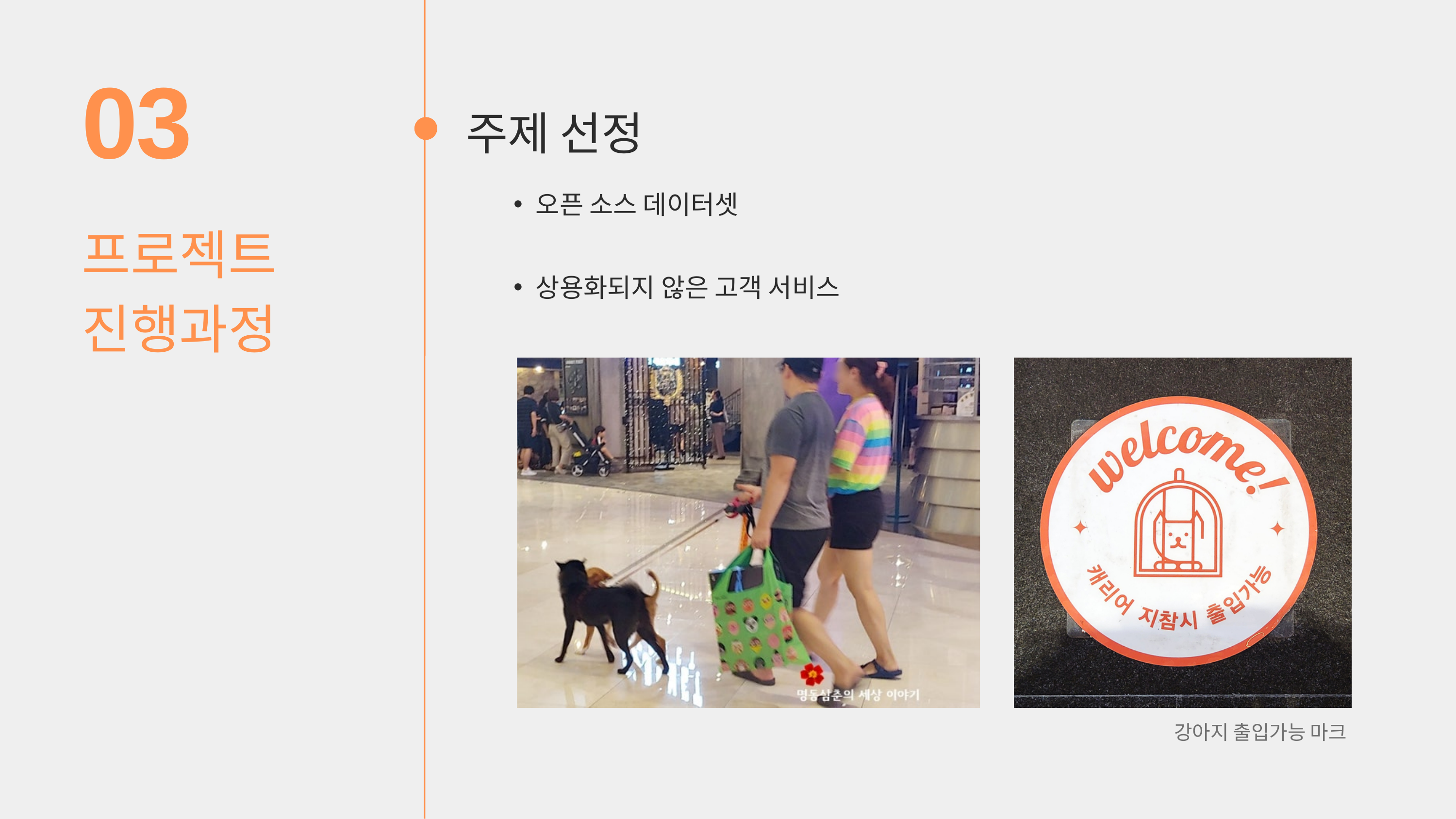

03
주제 선정

오픈 소스 데이터셋

상용화되지 않은 고객 서비스
프로젝트
진행과정

강아지 출입가능 마크